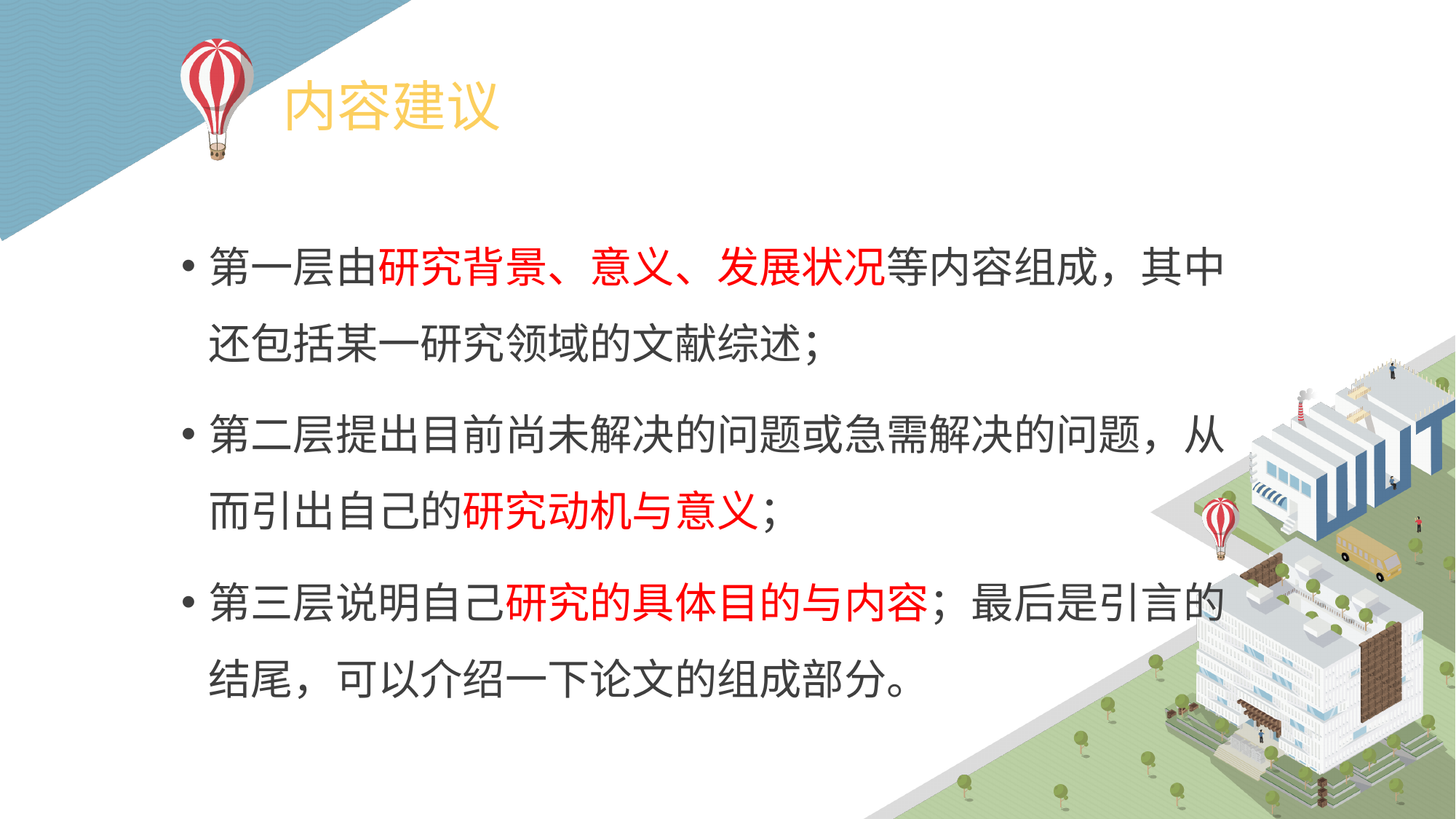

# 内容建议
第一层由研究背景、意义、发展状况等内容组成，其中还包括某一研究领域的文献综述；
第二层提出目前尚未解决的问题或急需解决的问题，从而引出自己的研究动机与意义；
第三层说明自己研究的具体目的与内容；最后是引言的结尾，可以介绍一下论文的组成部分。